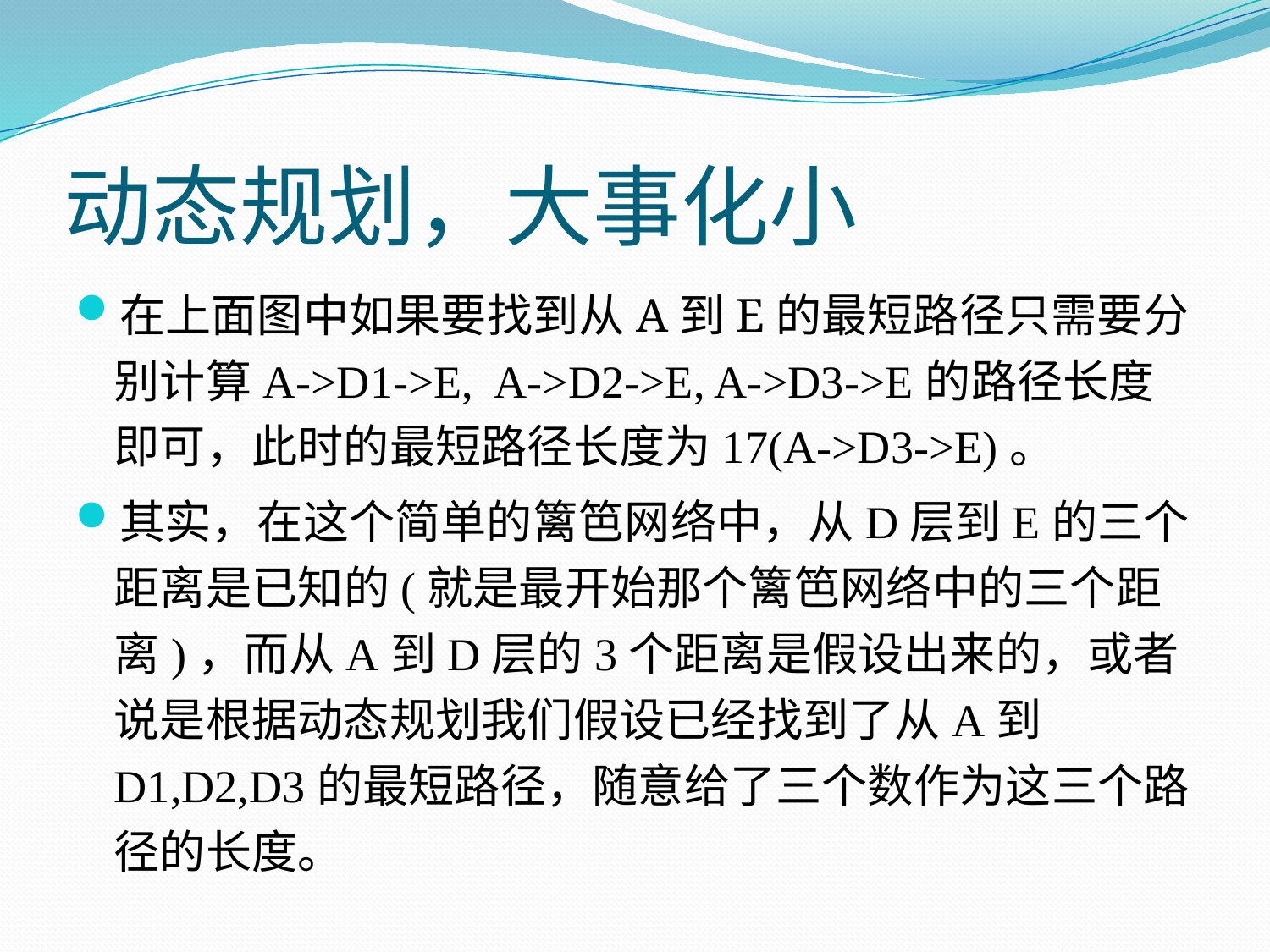

# 动态规划，大事化小
在上面图中如果要找到从A到E的最短路径只需要分别计算A->D1->E,  A->D2->E, A->D3->E的路径长度即可，此时的最短路径长度为17(A->D3->E)。
其实，在这个简单的篱笆网络中，从D层到E的三个距离是已知的(就是最开始那个篱笆网络中的三个距离)，而从A到D层的3个距离是假设出来的，或者说是根据动态规划我们假设已经找到了从A到D1,D2,D3的最短路径，随意给了三个数作为这三个路径的长度。